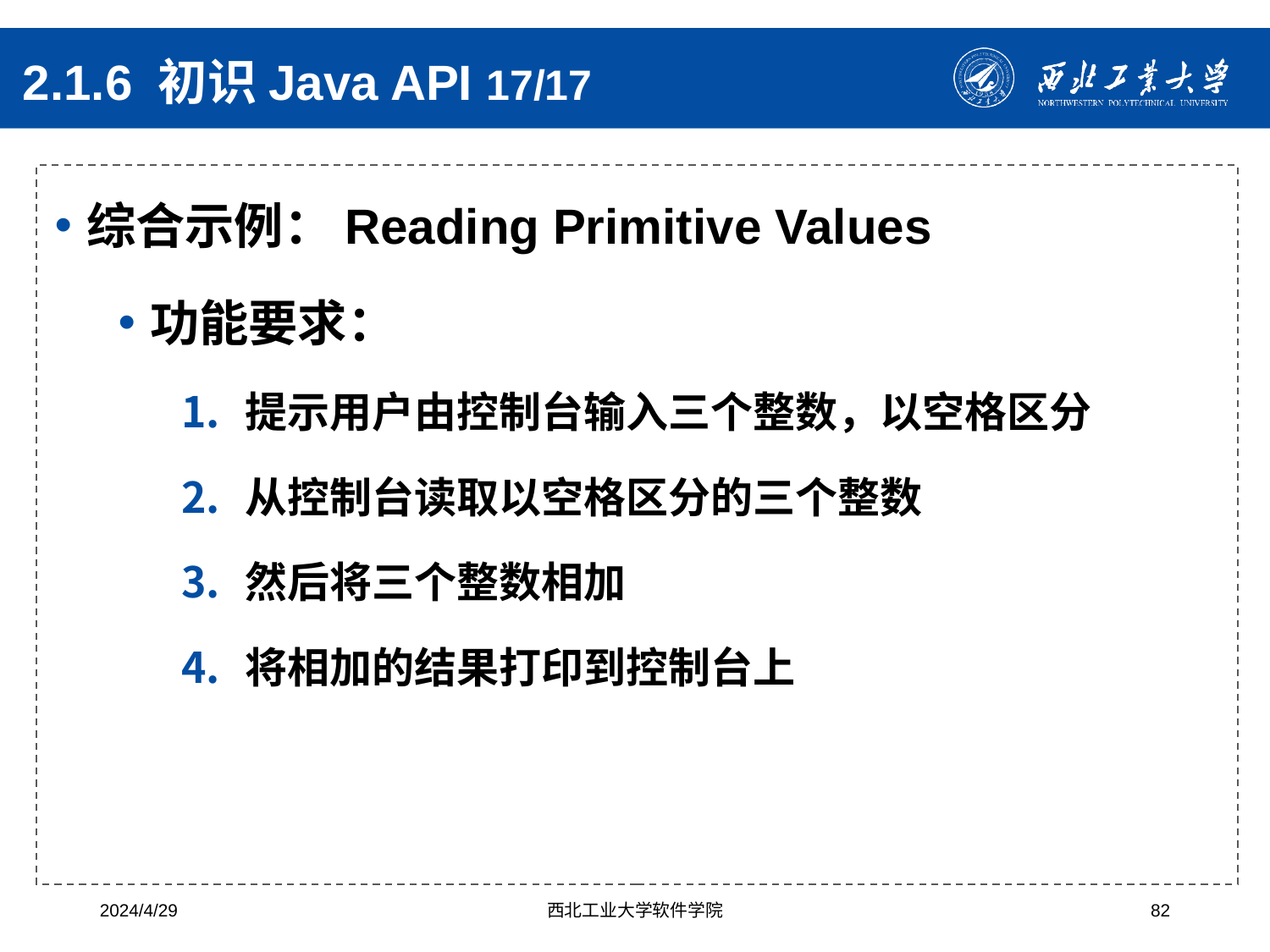

# 2.1.6 初识Java API 17/17
综合示例：Reading Primitive Values
功能要求：
提示用户由控制台输入三个整数，以空格区分
从控制台读取以空格区分的三个整数
然后将三个整数相加
将相加的结果打印到控制台上
2024/4/29
西北工业大学软件学院
82